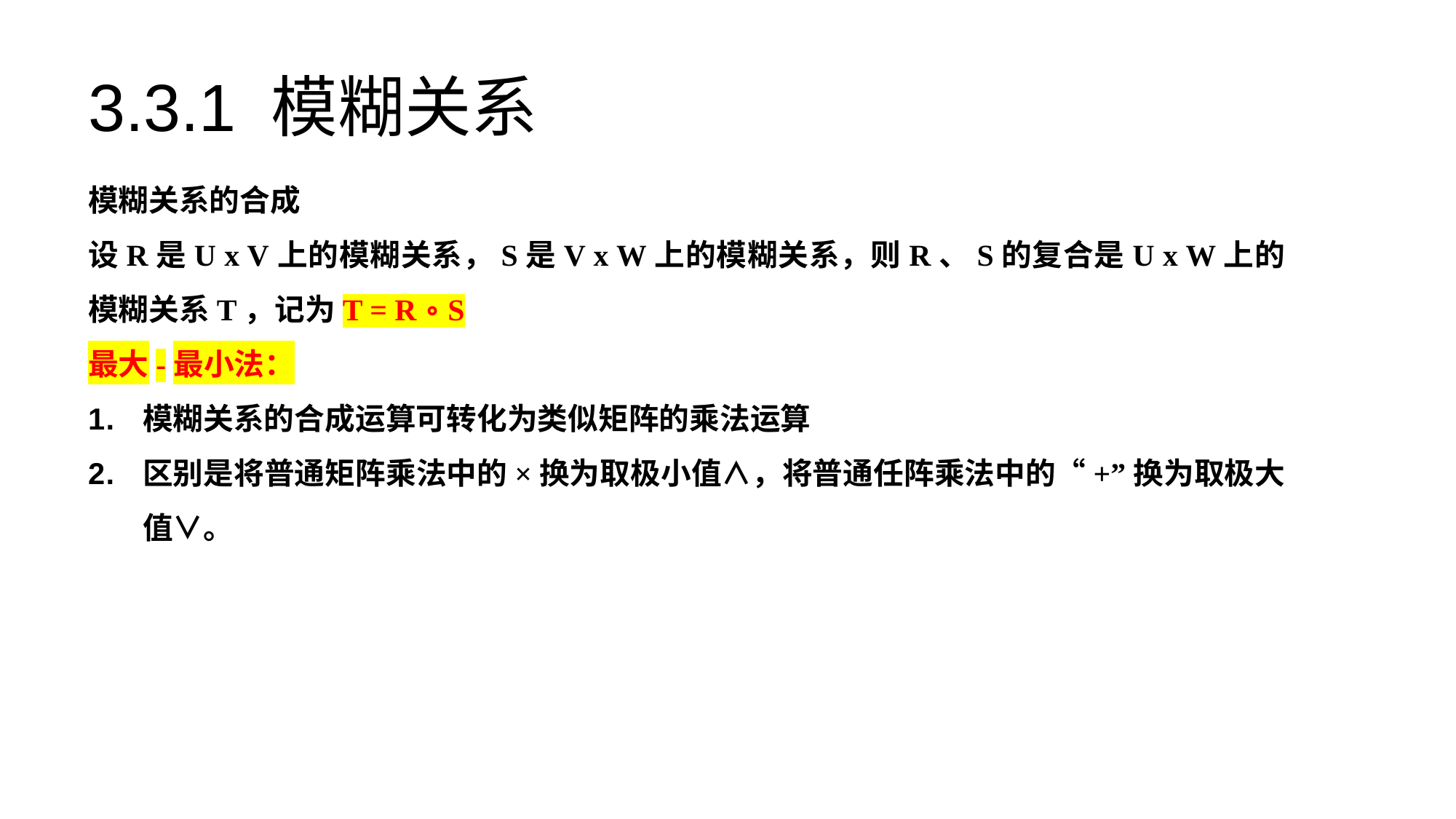

# 3.3.1 模糊关系
模糊关系的合成
设R是U x V上的模糊关系，S是V x W上的模糊关系，则R、S的复合是U x W上的模糊关系T，记为T = R ∘ S
最大-最小法：
模糊关系的合成运算可转化为类似矩阵的乘法运算
区别是将普通矩阵乘法中的×换为取极小值∧，将普通任阵乘法中的“+”换为取极大值∨。